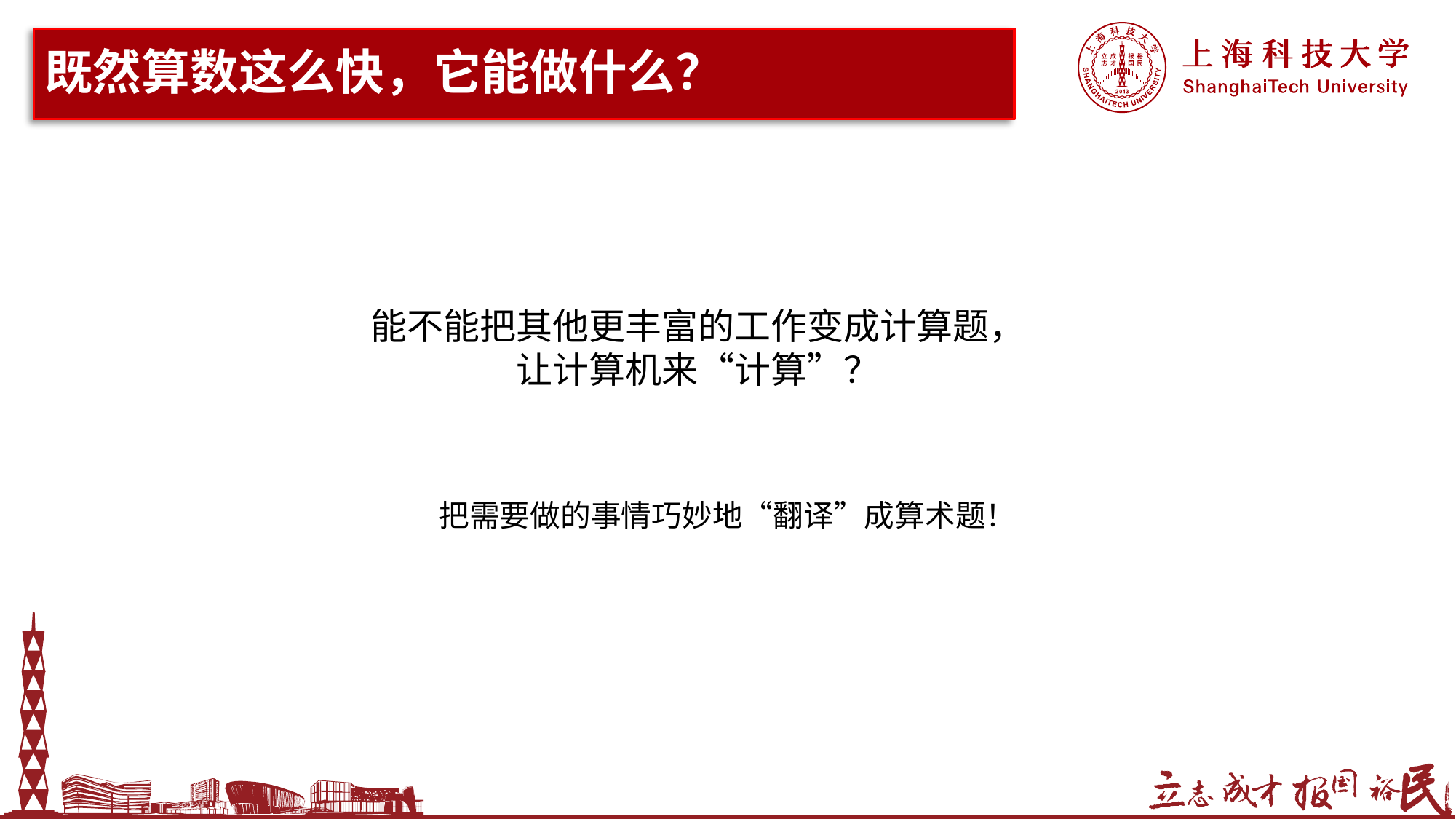

# 既然算数这么快，它能做什么？
能不能把其他更丰富的工作变成计算题，让计算机来“计算”？
把需要做的事情巧妙地“翻译”成算术题！